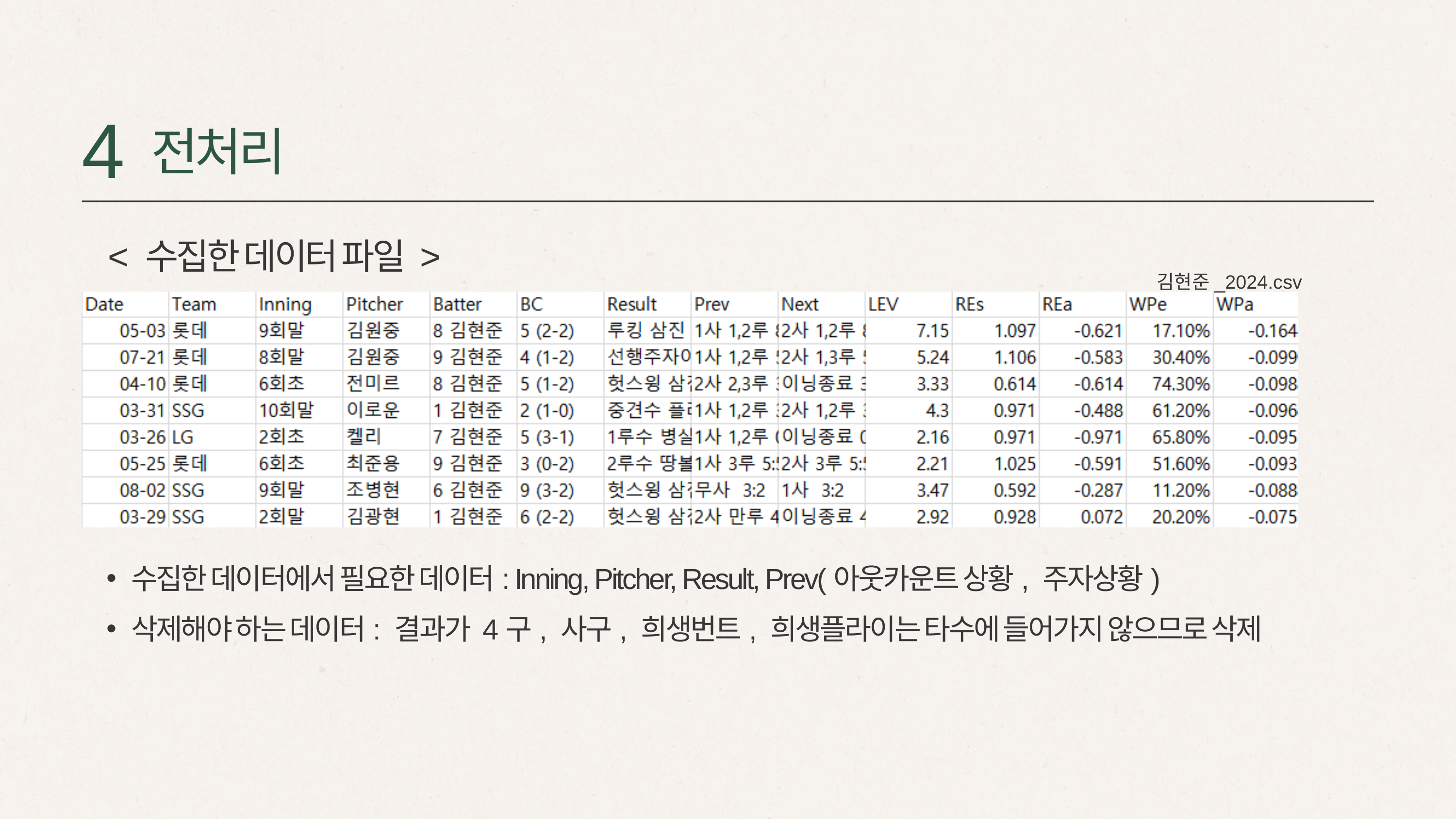

4
전처리

< 수집한 데이터 파일 >
김현준_2024.csv

수집한 데이터에서 필요한 데이터: Inning, Pitcher, Result, Prev(아웃카운트 상황, 주자상황)
삭제해야 하는 데이터: 결과가 4구, 사구, 희생번트, 희생플라이는 타수에 들어가지 않으므로 삭제